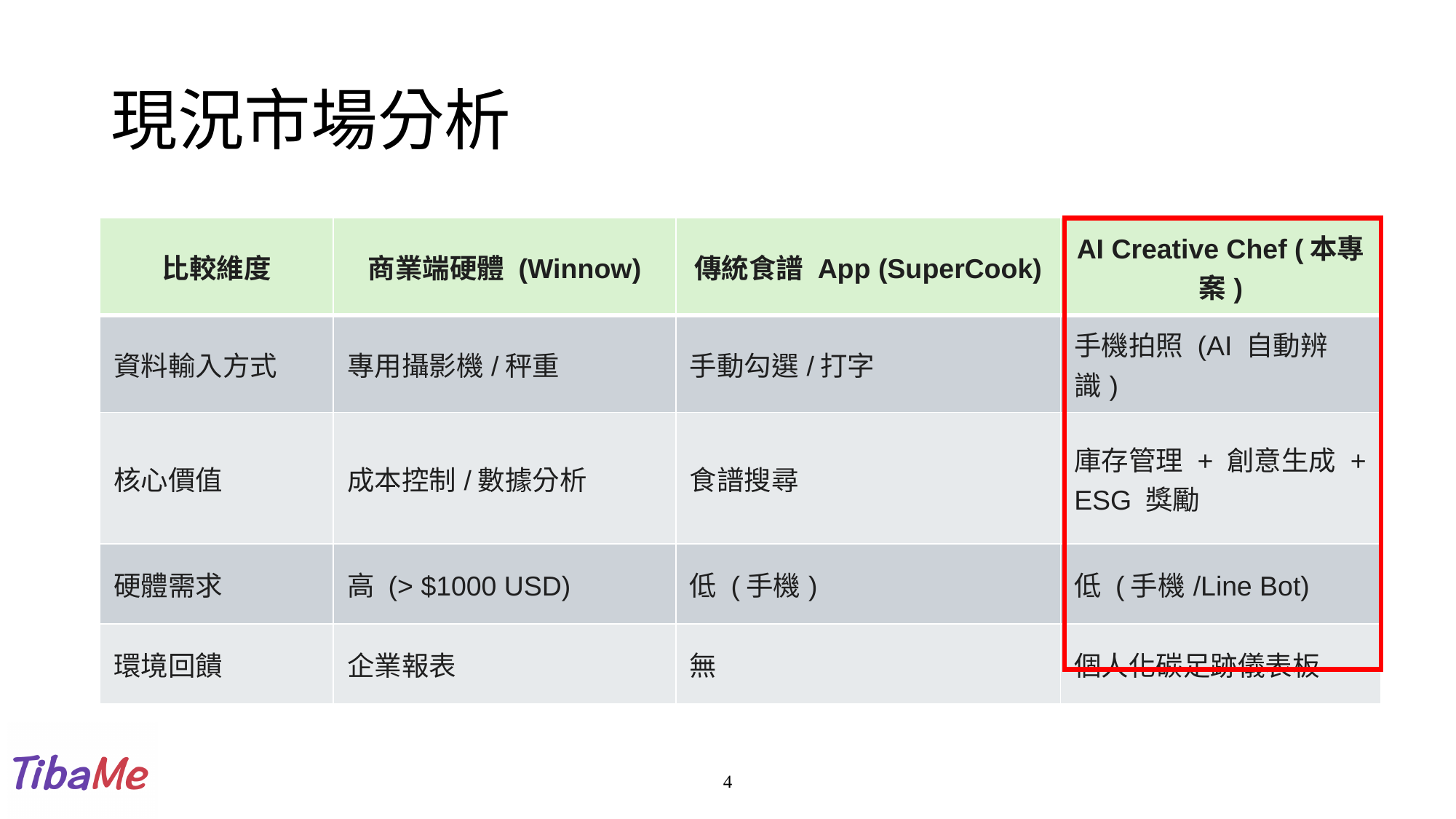

# 現況市場分析
| 比較維度 | 商業端硬體 (Winnow) | 傳統食譜 App (SuperCook) | AI Creative Chef (本專案) |
| --- | --- | --- | --- |
| 資料輸入方式 | 專用攝影機/秤重 | 手動勾選/打字 | 手機拍照 (AI 自動辨識) |
| 核心價值 | 成本控制/數據分析 | 食譜搜尋 | 庫存管理 + 創意生成 + ESG 獎勵 |
| 硬體需求 | 高 (> $1000 USD) | 低 (手機) | 低 (手機/Line Bot) |
| 環境回饋 | 企業報表 | 無 | 個人化碳足跡儀表板 |

4